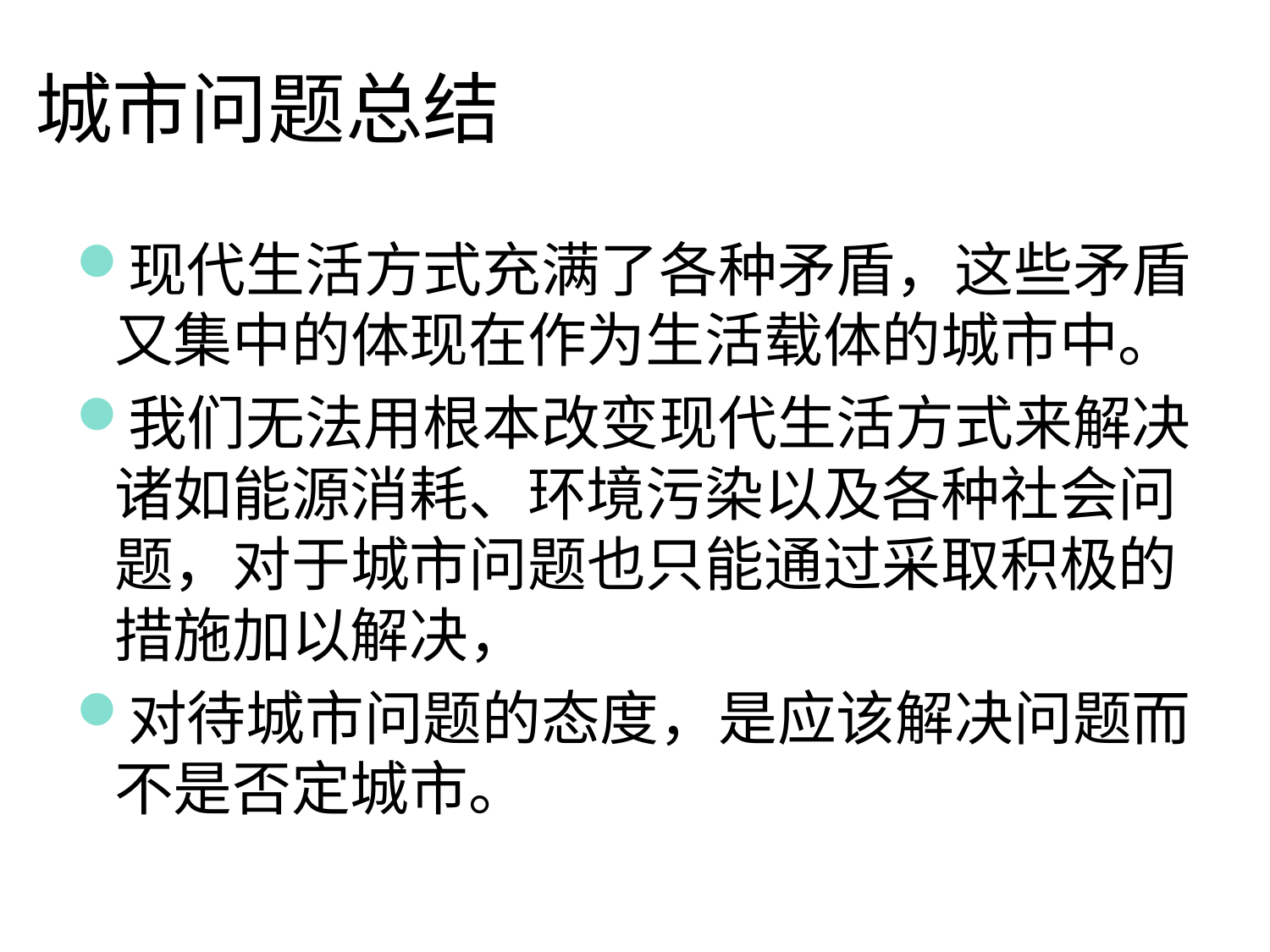

# 城市问题总结
现代生活方式充满了各种矛盾，这些矛盾又集中的体现在作为生活载体的城市中。
我们无法用根本改变现代生活方式来解决诸如能源消耗、环境污染以及各种社会问题，对于城市问题也只能通过采取积极的措施加以解决，
对待城市问题的态度，是应该解决问题而不是否定城市。